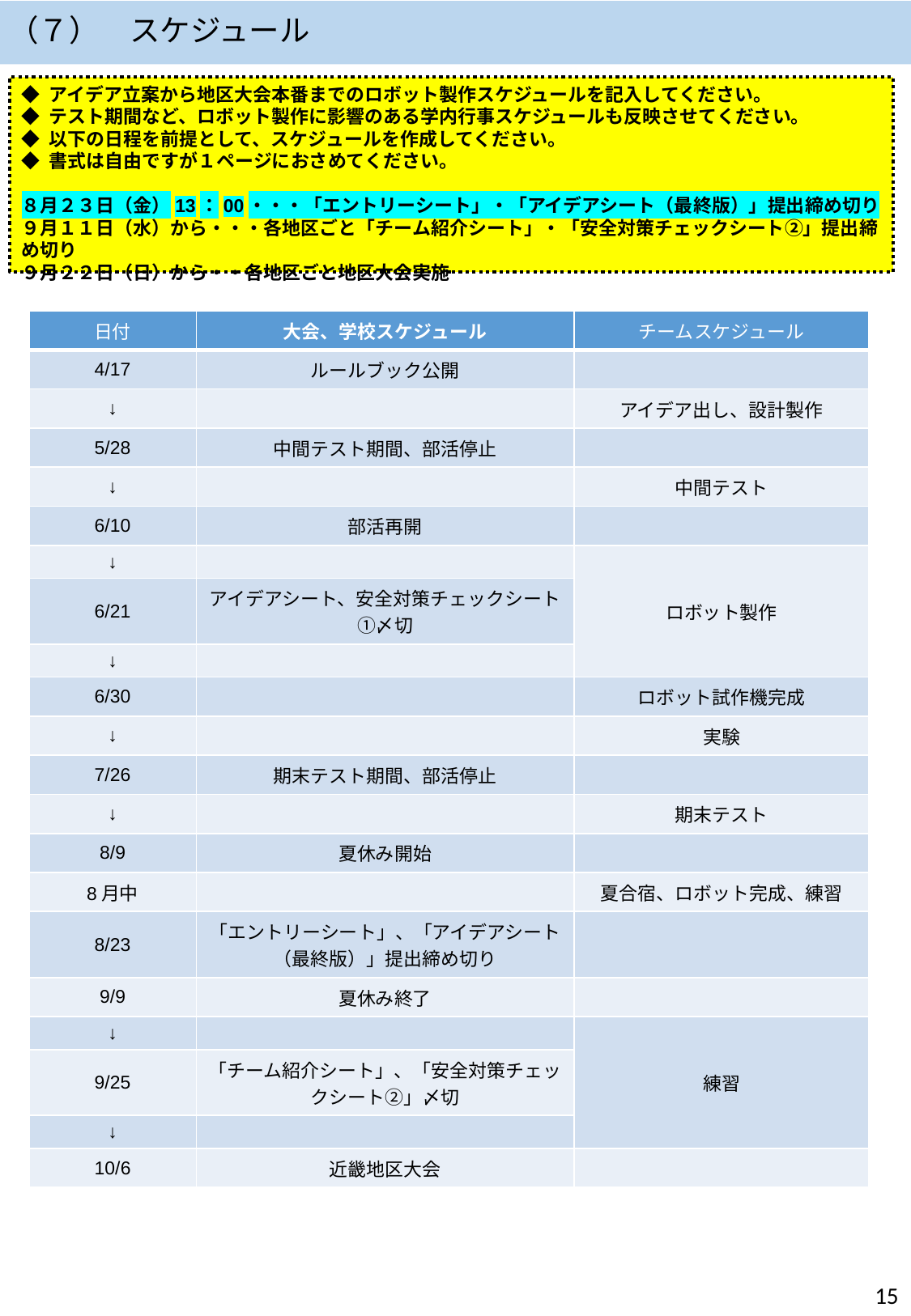

（７）　スケジュール
◆ アイデア立案から地区大会本番までのロボット製作スケジュールを記入してください。
◆ テスト期間など、ロボット製作に影響のある学内行事スケジュールも反映させてください。
◆ 以下の日程を前提として、スケジュールを作成してください。
◆ 書式は自由ですが１ページにおさめてください。

８月２３日（金）13：00・・・「エントリーシート」・「アイデアシート（最終版）」提出締め切り
９月１１日（水）から・・・各地区ごと「チーム紹介シート」・「安全対策チェックシート②」提出締め切り
９月２２日（日）から・・各地区ごと地区大会実施
| 日付 | 大会、学校スケジュール | チームスケジュール |
| --- | --- | --- |
| 4/17 | ルールブック公開 |  |
| ↓ |  | アイデア出し、設計製作 |
| 5/28 | 中間テスト期間、部活停止 |  |
| ↓ |  | 中間テスト |
| 6/10 | 部活再開 |  |
| ↓ |  | ロボット製作 |
| 6/21 | アイデアシート、安全対策チェックシート①〆切 |  |
| ↓ |  |  |
| 6/30 |  | ロボット試作機完成 |
| ↓ |  | 実験 |
| 7/26 | 期末テスト期間、部活停止 |  |
| ↓ |  | 期末テスト |
| 8/9 | 夏休み開始 |  |
| 8月中 |  | 夏合宿、ロボット完成、練習 |
| 8/23 | 「エントリーシート」、「アイデアシート（最終版）」提出締め切り |  |
| 9/9 | 夏休み終了 |  |
| ↓ |  | 練習 |
| 9/25 | 「チーム紹介シート」、「安全対策チェックシート②」〆切 |  |
| ↓ |  |  |
| 10/6 | 近畿地区大会 |  |
15